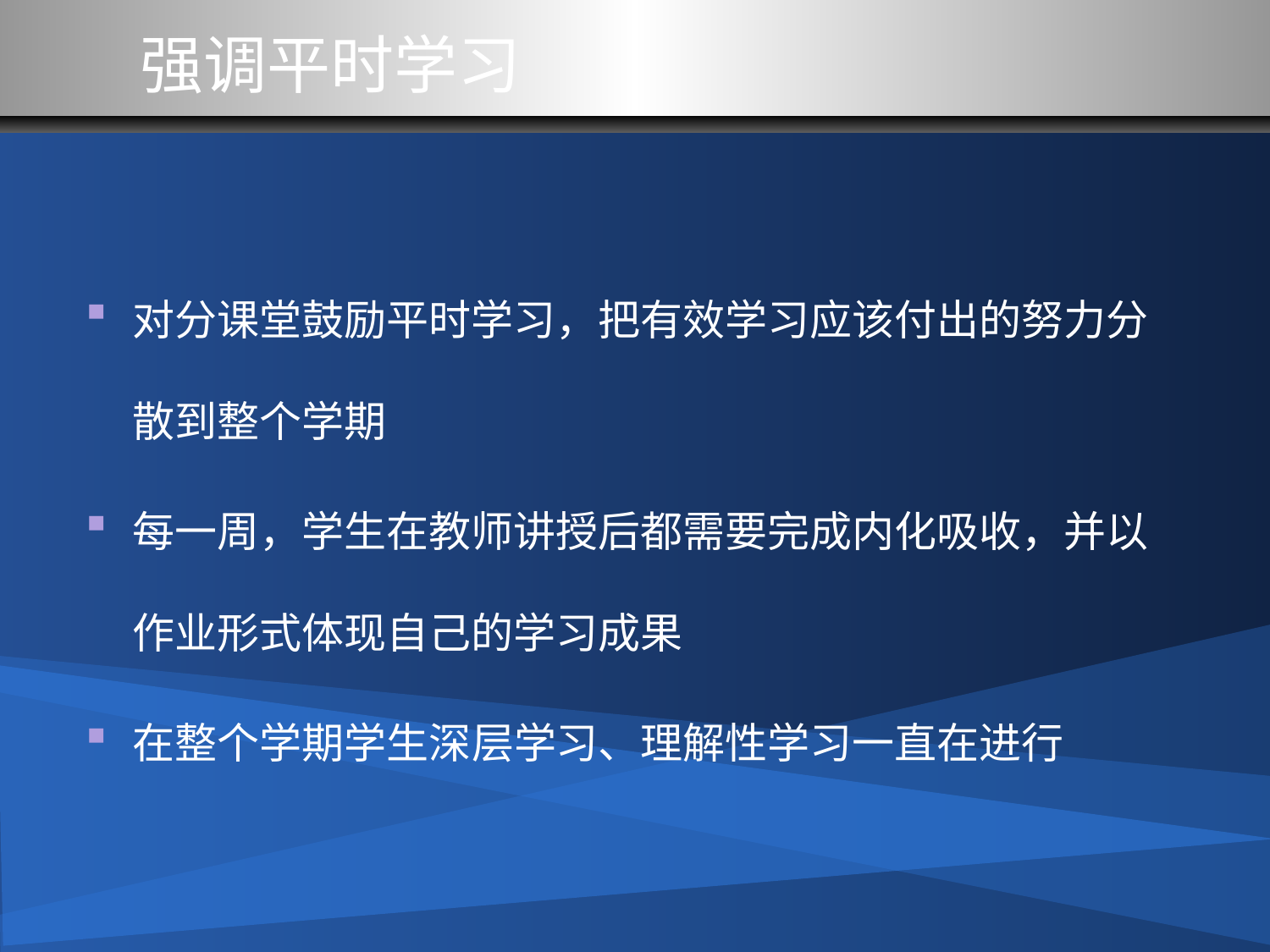

强调平时学习
对分课堂鼓励平时学习，把有效学习应该付出的努力分散到整个学期
每一周，学生在教师讲授后都需要完成内化吸收，并以作业形式体现自己的学习成果
在整个学期学生深层学习、理解性学习一直在进行